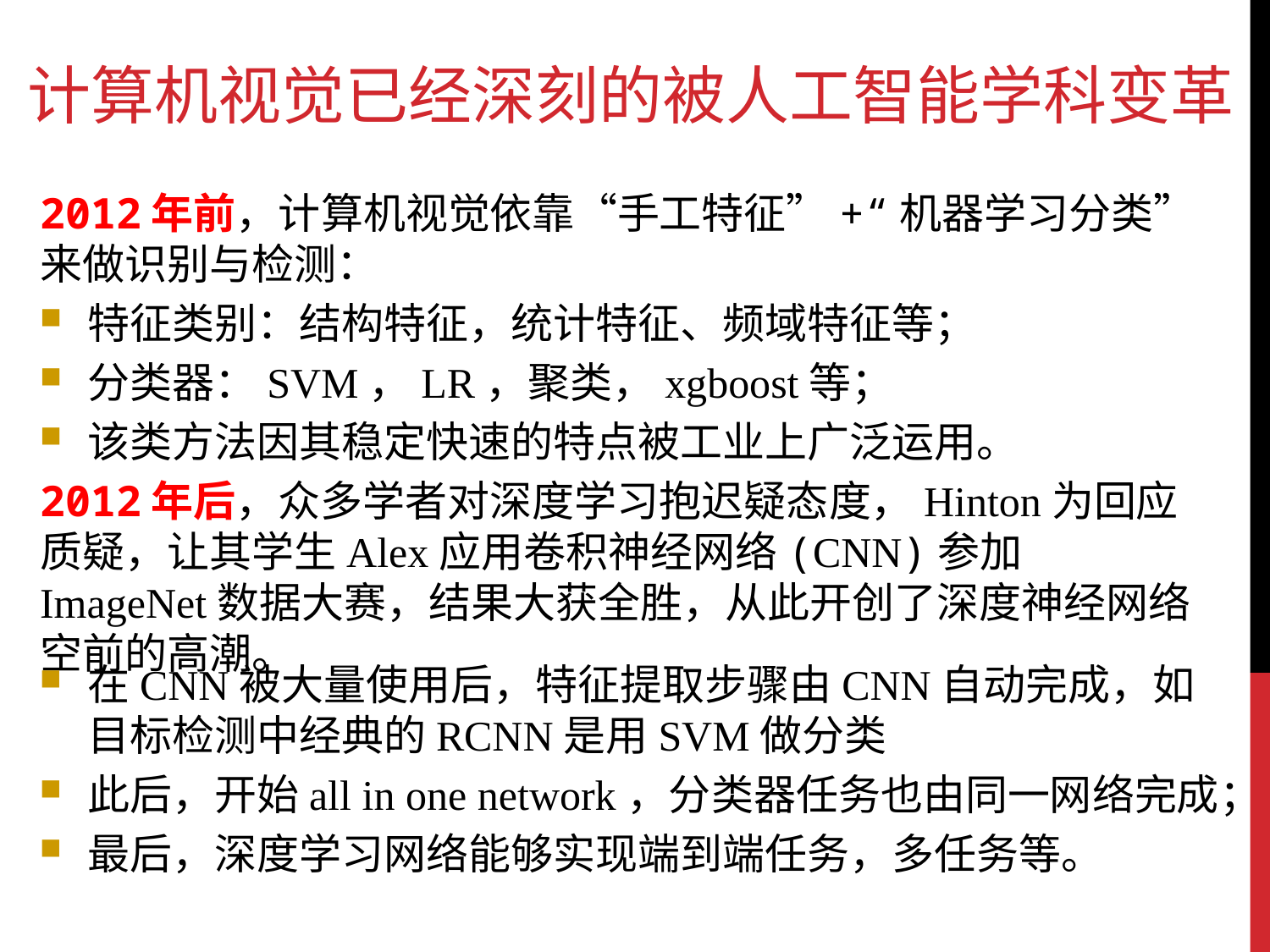

计算机视觉已经深刻的被人工智能学科变革

2012年前，计算机视觉依靠“手工特征”+“机器学习分类”来做识别与检测：
特征类别：结构特征，统计特征、频域特征等；
分类器：SVM，LR，聚类，xgboost等；
该类方法因其稳定快速的特点被工业上广泛运用。
2012年后，众多学者对深度学习抱迟疑态度，Hinton为回应质疑，让其学生Alex应用卷积神经网络(CNN)参加ImageNet数据大赛，结果大获全胜，从此开创了深度神经网络空前的高潮。

在CNN被大量使用后，特征提取步骤由CNN自动完成，如目标检测中经典的RCNN是用SVM做分类
此后，开始all in one network，分类器任务也由同一网络完成；
最后，深度学习网络能够实现端到端任务，多任务等。